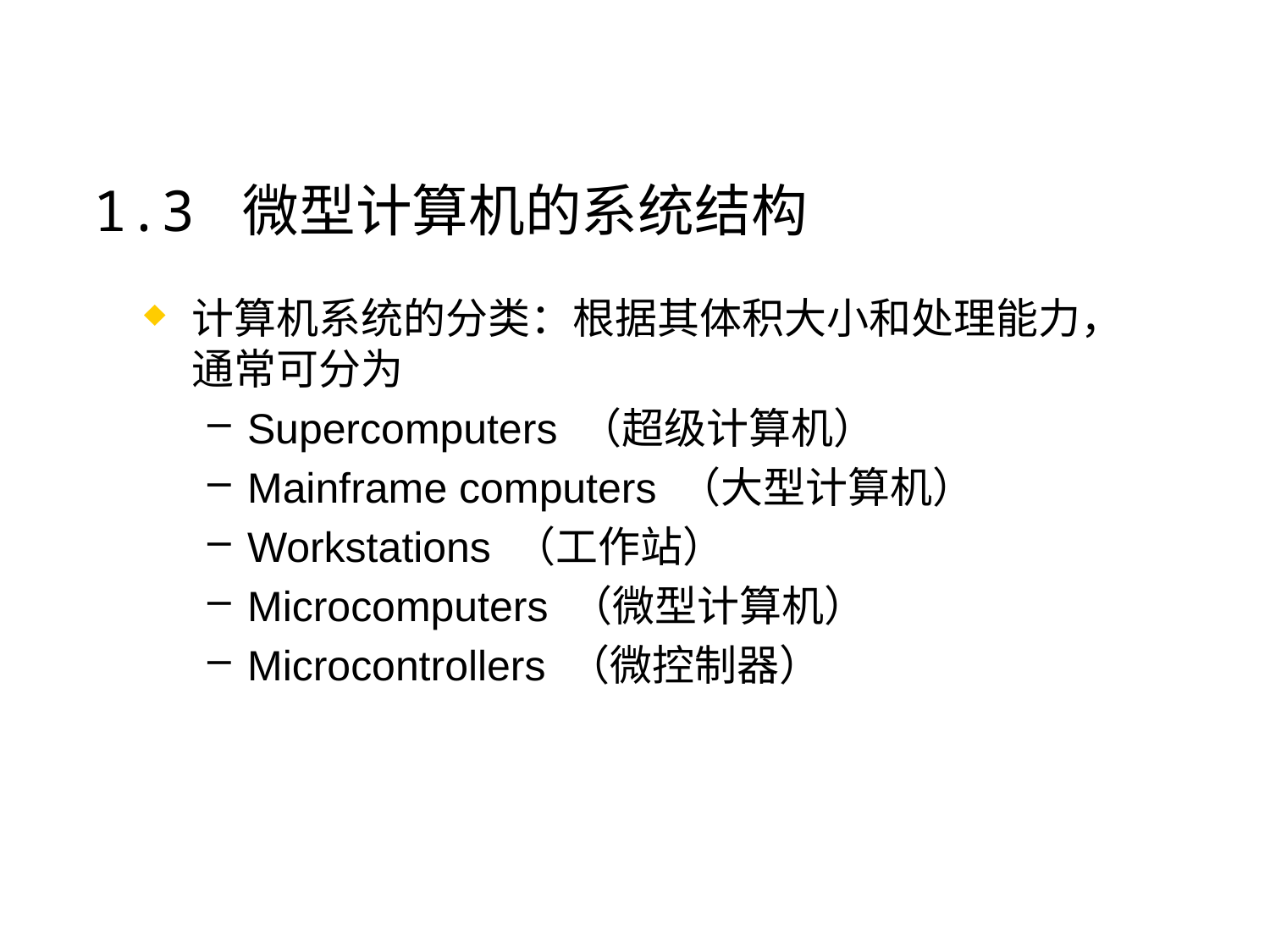

1.3 微型计算机的系统结构
计算机系统的分类：根据其体积大小和处理能力，通常可分为
Supercomputers （超级计算机）
Mainframe computers （大型计算机）
Workstations （工作站）
Microcomputers （微型计算机）
Microcontrollers （微控制器）